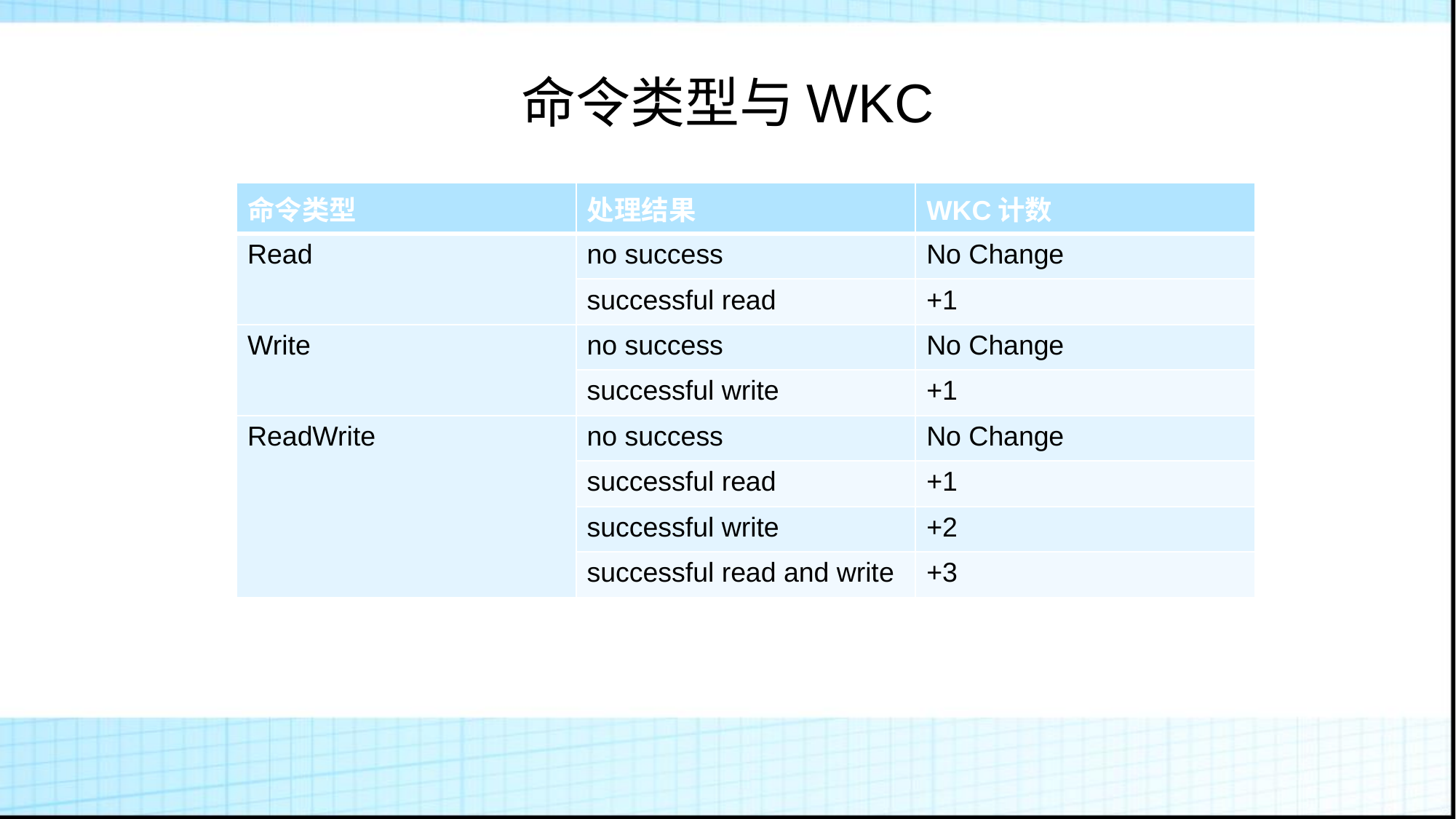

# 命令类型与WKC
| 命令类型 | 处理结果 | WKC计数 |
| --- | --- | --- |
| Read | no success | No Change |
|  | successful read | +1 |
| Write | no success | No Change |
|  | successful write | +1 |
| ReadWrite | no success | No Change |
|  | successful read | +1 |
|  | successful write | +2 |
|  | successful read and write | +3 |